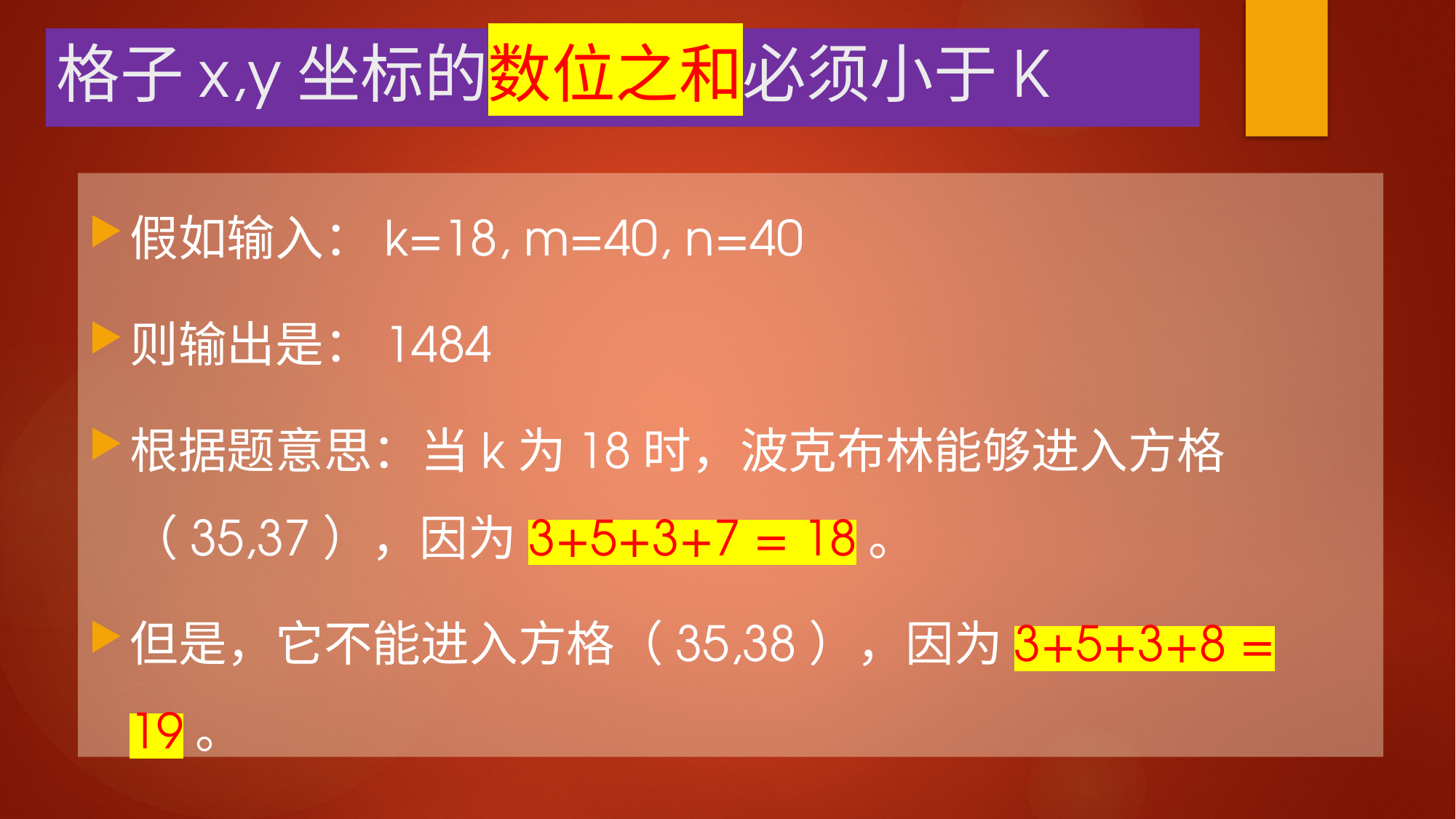

# 格子x,y坐标的数位之和必须小于K
假如输入：k=18, m=40, n=40
则输出是：1484
根据题意思：当k为18时，波克布林能够进入方格（35,37），因为3+5+3+7 = 18。
但是，它不能进入方格（35,38），因为3+5+3+8 = 19。